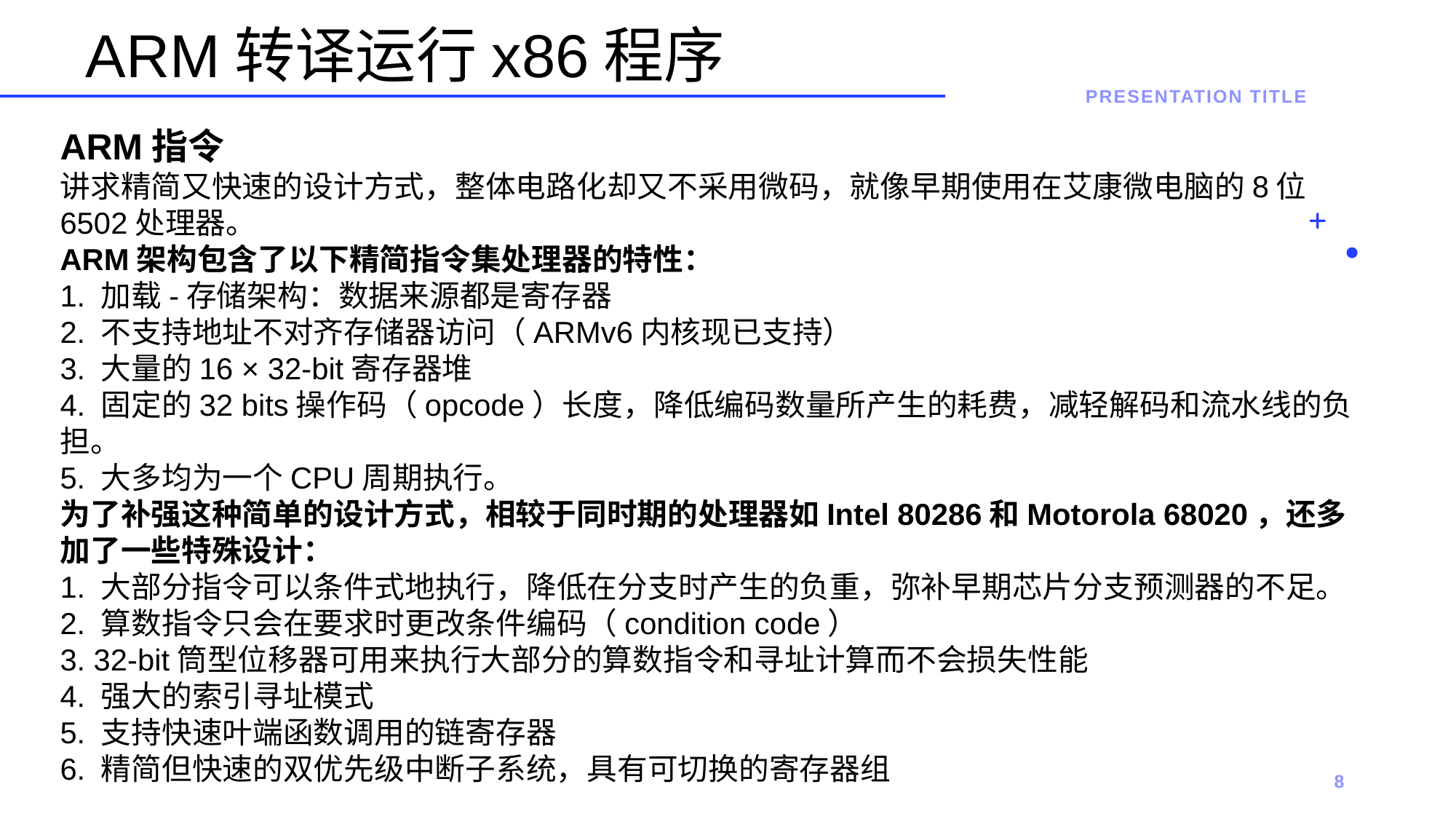

# ARM转译运⾏x86程序
Presentation Title
ARM指令
讲求精简⼜快速的设计⽅式，整体电路化却又不采用微码，就像早期使用在艾康微电脑的8位6502处理器。
ARM架构包含了以下精简指令集处理器的特性：
1. 加载-存储架构：数据来源都是寄存器
2. 不⽀持地址不对⻬存储器访问（ARMv6内核现已⽀持）
3. ⼤量的16 × 32-bit寄存器堆
4. 固定的32 bits操作码（opcode）⻓度，降低编码数量所产⽣的耗费，减轻解码和流⽔线的负担。
5. ⼤多均为⼀个CPU周期执⾏。
为了补强这种简单的设计⽅式，相较于同时期的处理器如Intel 80286和Motorola 68020，还多加了⼀些特殊设计：
1. 大部分指令可以条件式地执⾏，降低在分⽀时产生的负重，弥补早期芯⽚分⽀预测器的不⾜。
2. 算数指令只会在要求时更改条件编码（condition code）
3. 32-bit筒型位移器可用来执⾏大部分的算数指令和寻址计算而不会损失性能
4. 强⼤的索引寻址模式
5. ⽀持快速叶端函数调用的链寄存器
6. 精简但快速的双优先级中断子系统，具有可切换的寄存器组
8